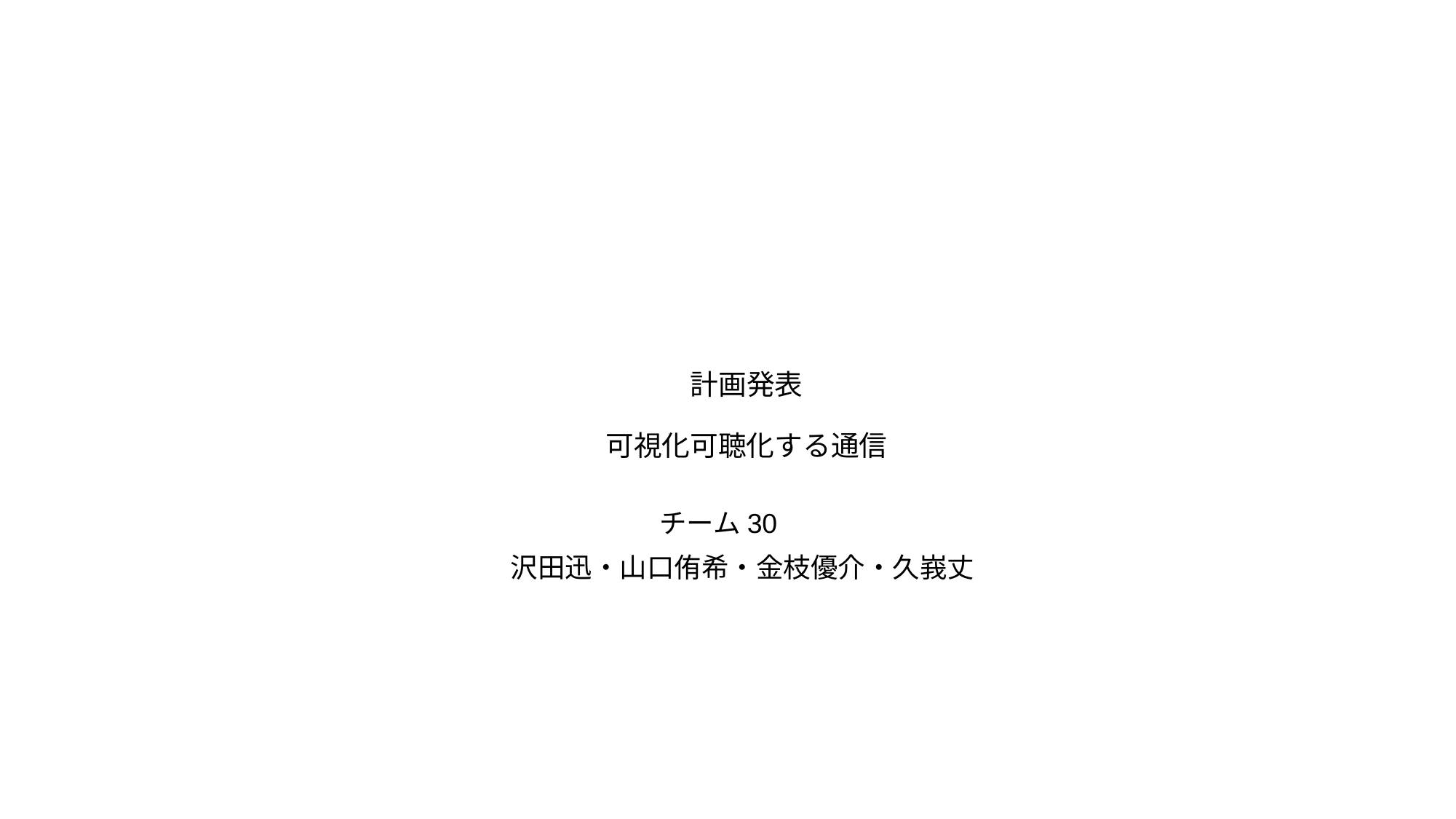

# 計画発表 可視化可聴化する通信
チーム30
沢田迅・山口侑希・金枝優介・久峩丈